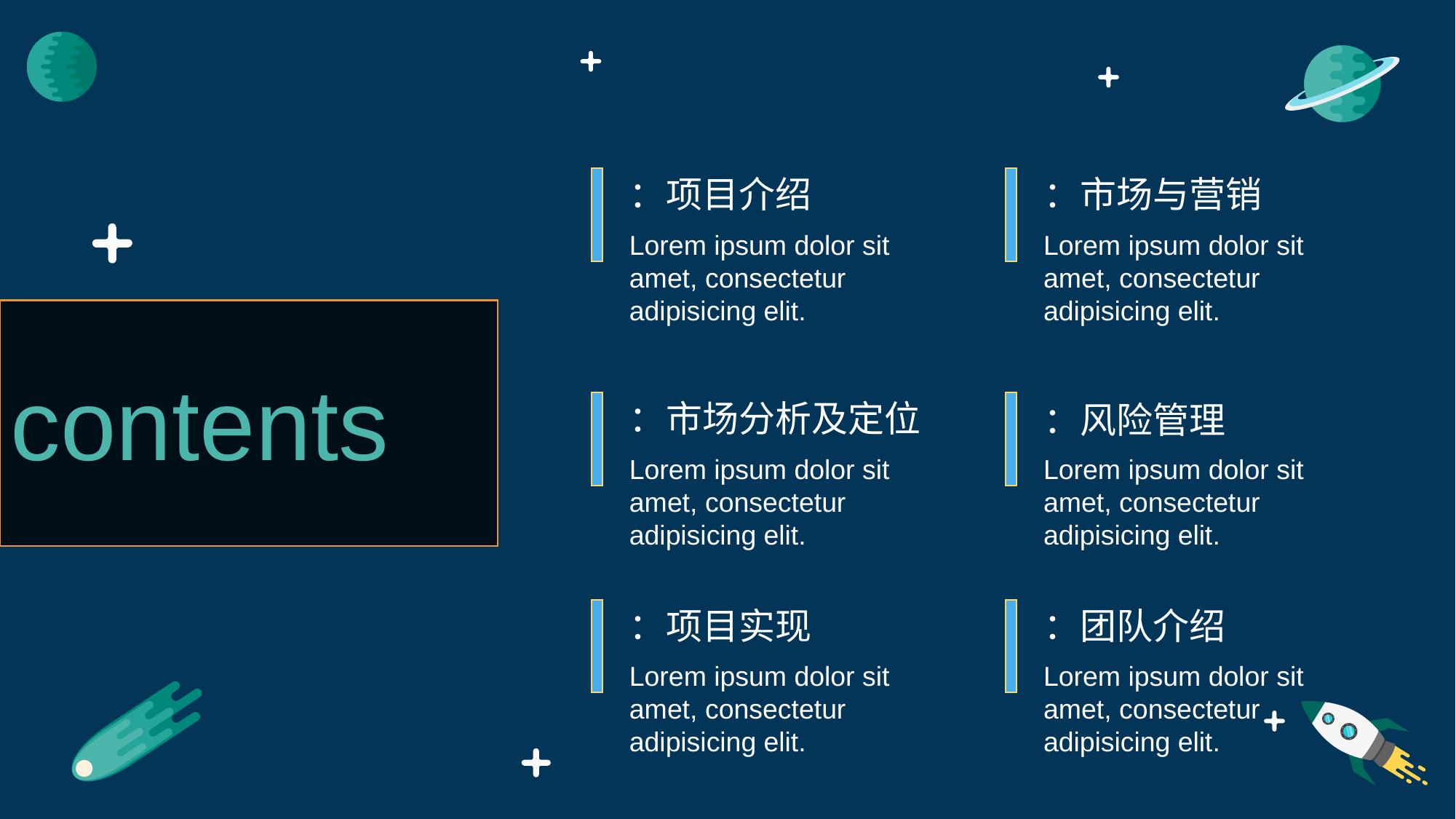

：项目介绍
：市场与营销

Lorem ipsum dolor sit amet, consectetur adipisicing elit.
Lorem ipsum dolor sit amet, consectetur adipisicing elit.

contents
：市场分析及定位
：风险管理

Lorem ipsum dolor sit amet, consectetur adipisicing elit.
Lorem ipsum dolor sit amet, consectetur adipisicing elit.
：项目实现
：团队介绍

Lorem ipsum dolor sit amet, consectetur adipisicing elit.
Lorem ipsum dolor sit amet, consectetur adipisicing elit.